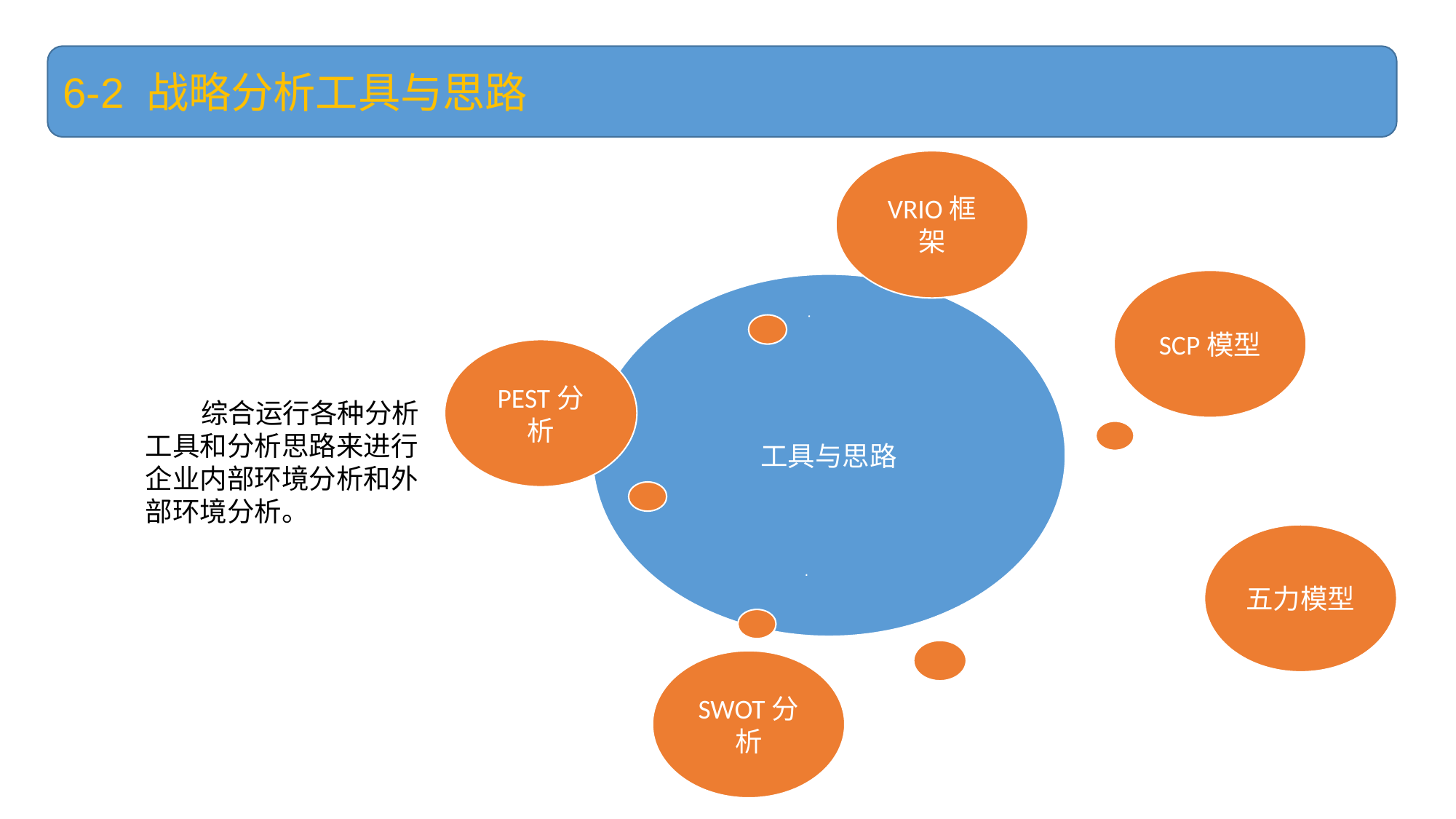

6-2 战略分析工具与思路
工具与思路
PEST分析
SCP模型
五力模型
SWOT分析
VRIO框架
        综合运行各种分析工具和分析思路来进行企业内部环境分析和外部环境分析。